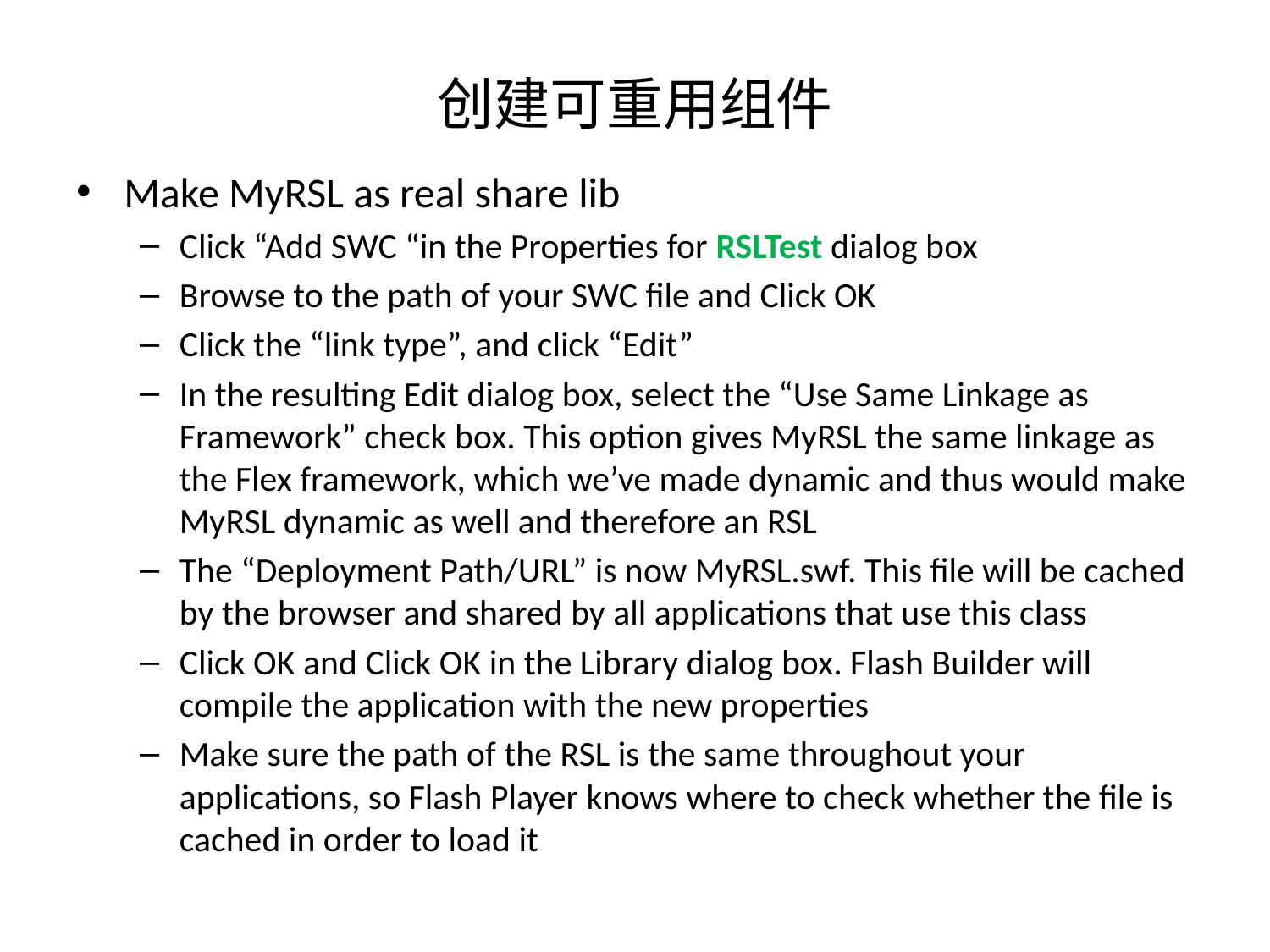

# 创建可重用组件
Make MyRSL as real share lib
Click “Add SWC “in the Properties for RSLTest dialog box
Browse to the path of your SWC file and Click OK
Click the “link type”, and click “Edit”
In the resulting Edit dialog box, select the “Use Same Linkage as Framework” check box. This option gives MyRSL the same linkage as the Flex framework, which we’ve made dynamic and thus would make MyRSL dynamic as well and therefore an RSL
The “Deployment Path/URL” is now MyRSL.swf. This file will be cached by the browser and shared by all applications that use this class
Click OK and Click OK in the Library dialog box. Flash Builder will compile the application with the new properties
Make sure the path of the RSL is the same throughout your applications, so Flash Player knows where to check whether the file is cached in order to load it